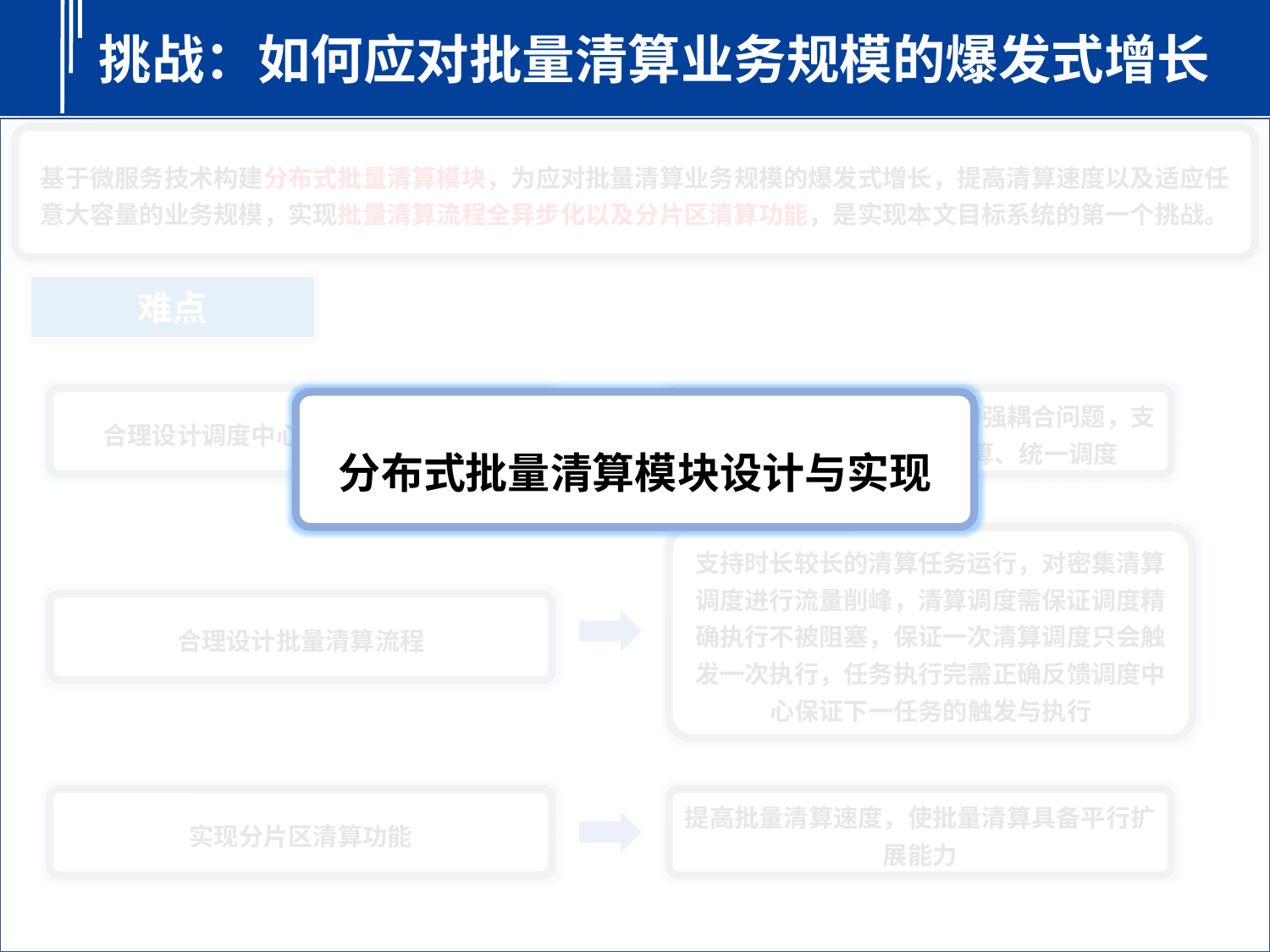

挑战：如何应对批量清算业务规模的爆发式增长

基于微服务技术构建分布式批量清算模块，为应对批量清算业务规模的爆发式增长，提高清算速度以及适应任意大容量的业务规模，实现批量清算流程全异步化以及分片区清算功能，是实现本文目标系统的第一个挑战。
难点
解决清算任务产生与执行的强耦合问题，支持批量清算任务独立清算、统一调度
合理设计调度中心以及批量处理服务
分布式批量清算模块设计与实现

支持时长较长的清算任务运行，对密集清算调度进行流量削峰，清算调度需保证调度精确执行不被阻塞，保证一次清算调度只会触发一次执行，任务执行完需正确反馈调度中心保证下一任务的触发与执行
合理设计批量清算流程

提高批量清算速度，使批量清算具备平行扩展能力
实现分片区清算功能